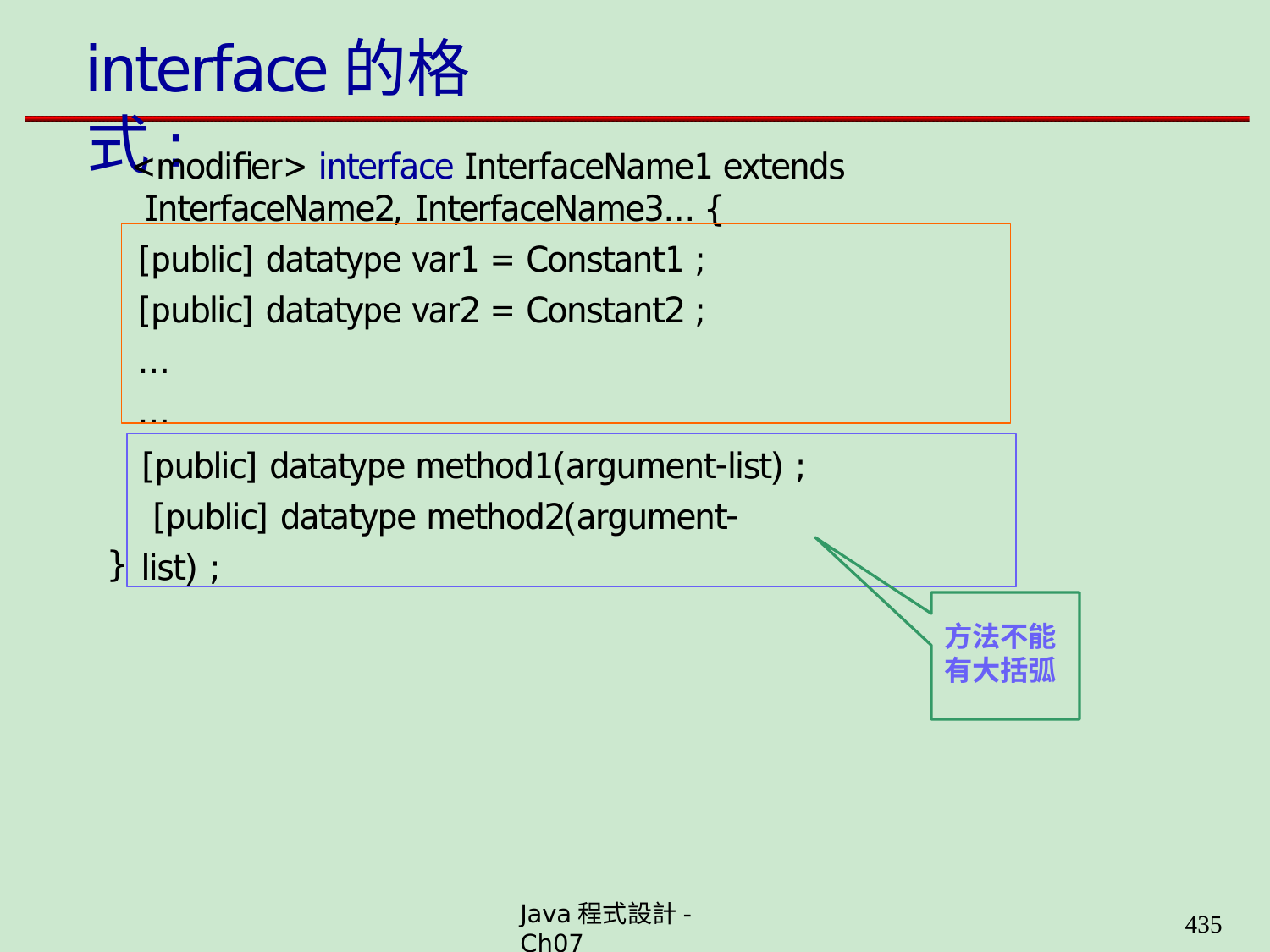

# interface的格式:
<modifier> interface InterfaceName1 extends  InterfaceName2, InterfaceName3... {
[public] datatype var1 = Constant1 ;
[public] datatype var2 = Constant2 ;
...
...

[public] datatype method1(argument-list) ;  [public] datatype method2(argument-list) ;

}
方法不能
有大括弧
Java程式設計-Ch07
435